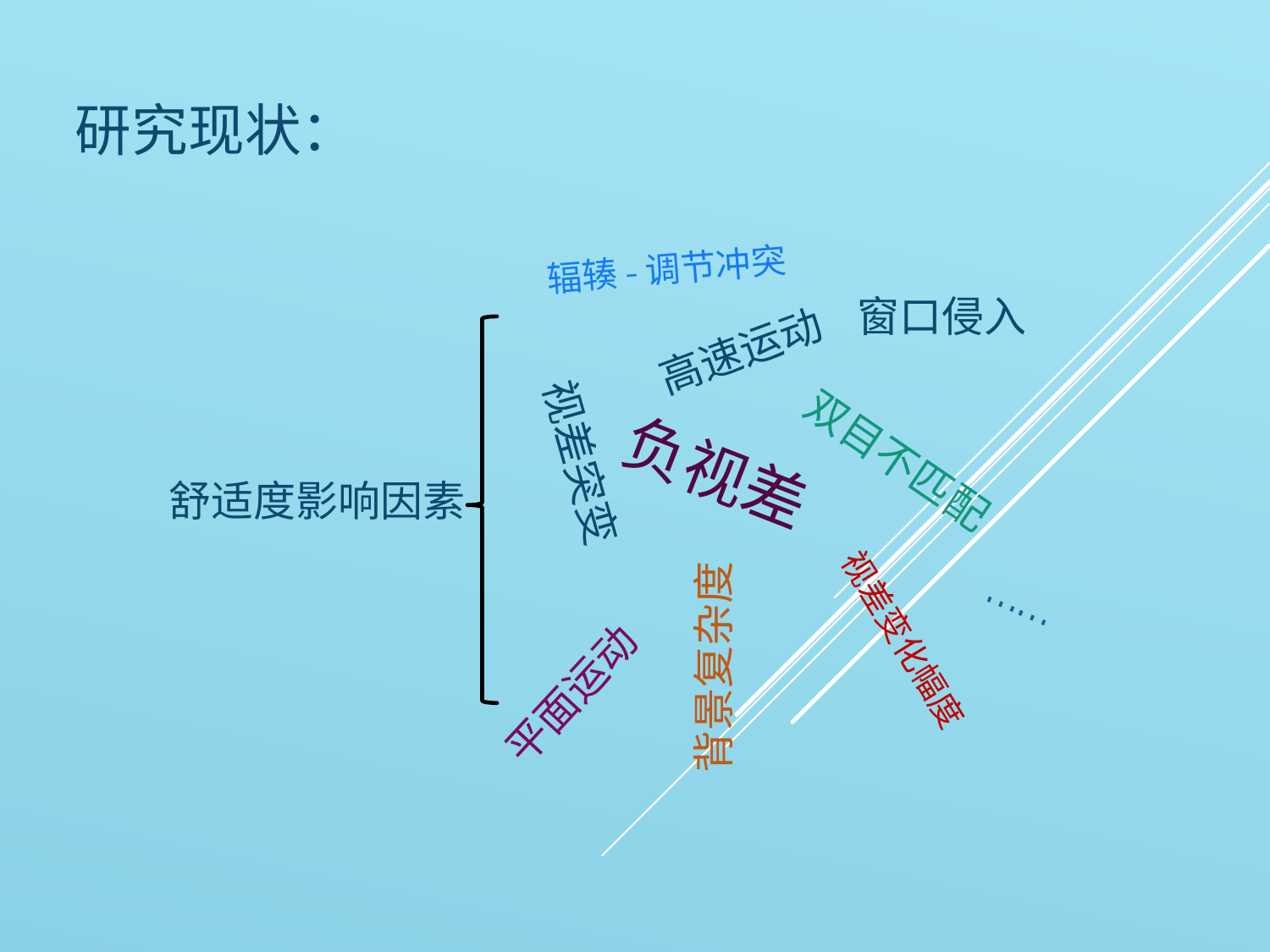

研究现状：
辐辏-调节冲突
窗口侵入
高速运动

负视差
双目不匹配
舒适度影响因素
视差突变
……
背景复杂度
视差变化幅度
平面运动